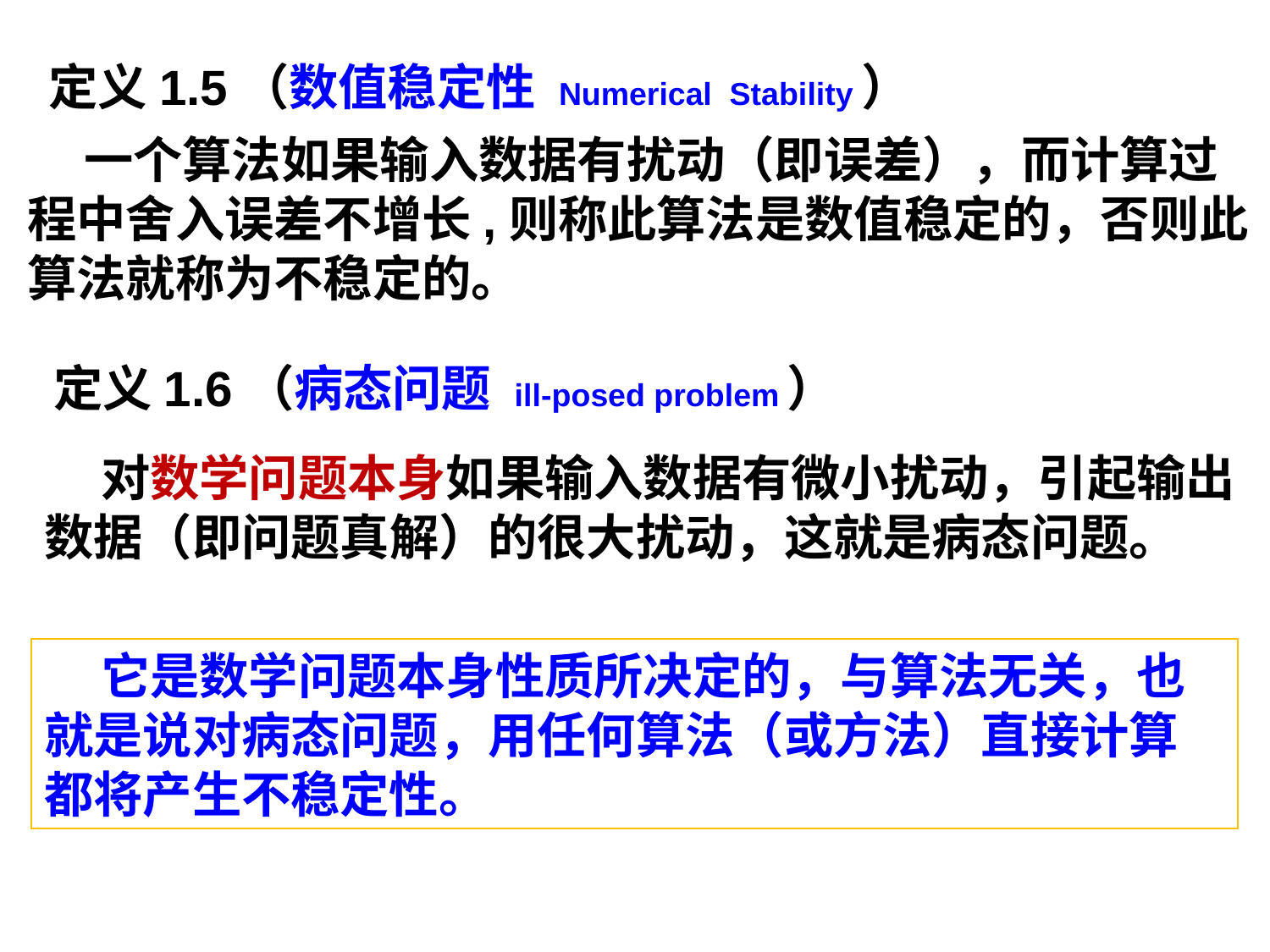

定义1.5（数值稳定性 Numerical  Stability）
    一个算法如果输入数据有扰动（即误差），而计算过程中舍入误差不增长,则称此算法是数值稳定的，否则此算法就称为不稳定的。
定义1.6（病态问题 ill-posed problem）
    对数学问题本身如果输入数据有微小扰动，引起输出数据（即问题真解）的很大扰动，这就是病态问题。
    它是数学问题本身性质所决定的，与算法无关，也就是说对病态问题，用任何算法（或方法）直接计算都将产生不稳定性。